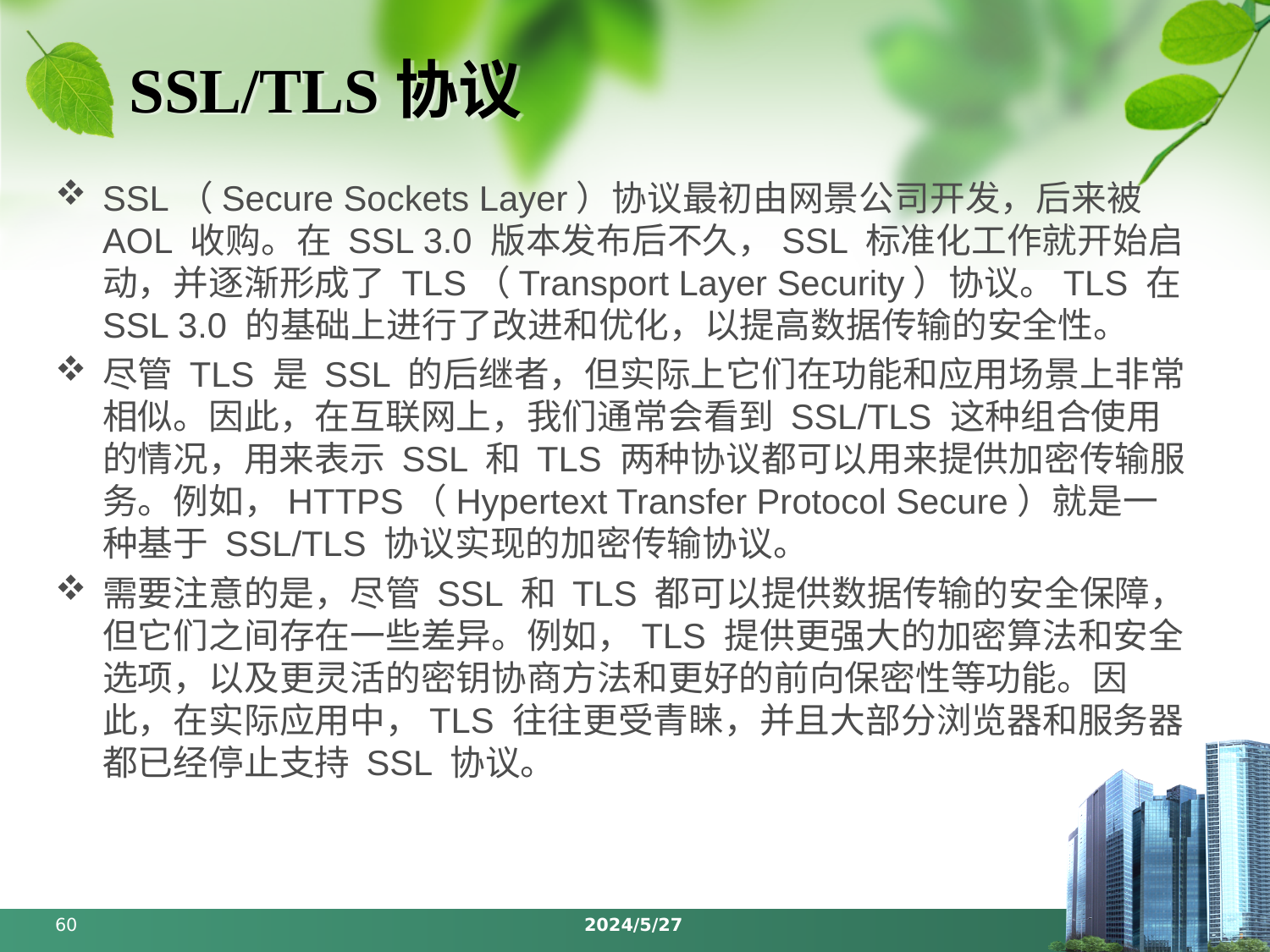

# SSL/TLS协议
SSL（Secure Sockets Layer）协议最初由网景公司开发，后来被 AOL 收购。在 SSL 3.0 版本发布后不久，SSL 标准化工作就开始启动，并逐渐形成了 TLS（Transport Layer Security）协议。TLS 在 SSL 3.0 的基础上进行了改进和优化，以提高数据传输的安全性。
尽管 TLS 是 SSL 的后继者，但实际上它们在功能和应用场景上非常相似。因此，在互联网上，我们通常会看到 SSL/TLS 这种组合使用的情况，用来表示 SSL 和 TLS 两种协议都可以用来提供加密传输服务。例如，HTTPS（Hypertext Transfer Protocol Secure）就是一种基于 SSL/TLS 协议实现的加密传输协议。
需要注意的是，尽管 SSL 和 TLS 都可以提供数据传输的安全保障，但它们之间存在一些差异。例如，TLS 提供更强大的加密算法和安全选项，以及更灵活的密钥协商方法和更好的前向保密性等功能。因此，在实际应用中，TLS 往往更受青睐，并且大部分浏览器和服务器都已经停止支持 SSL 协议。
60
2024/5/27